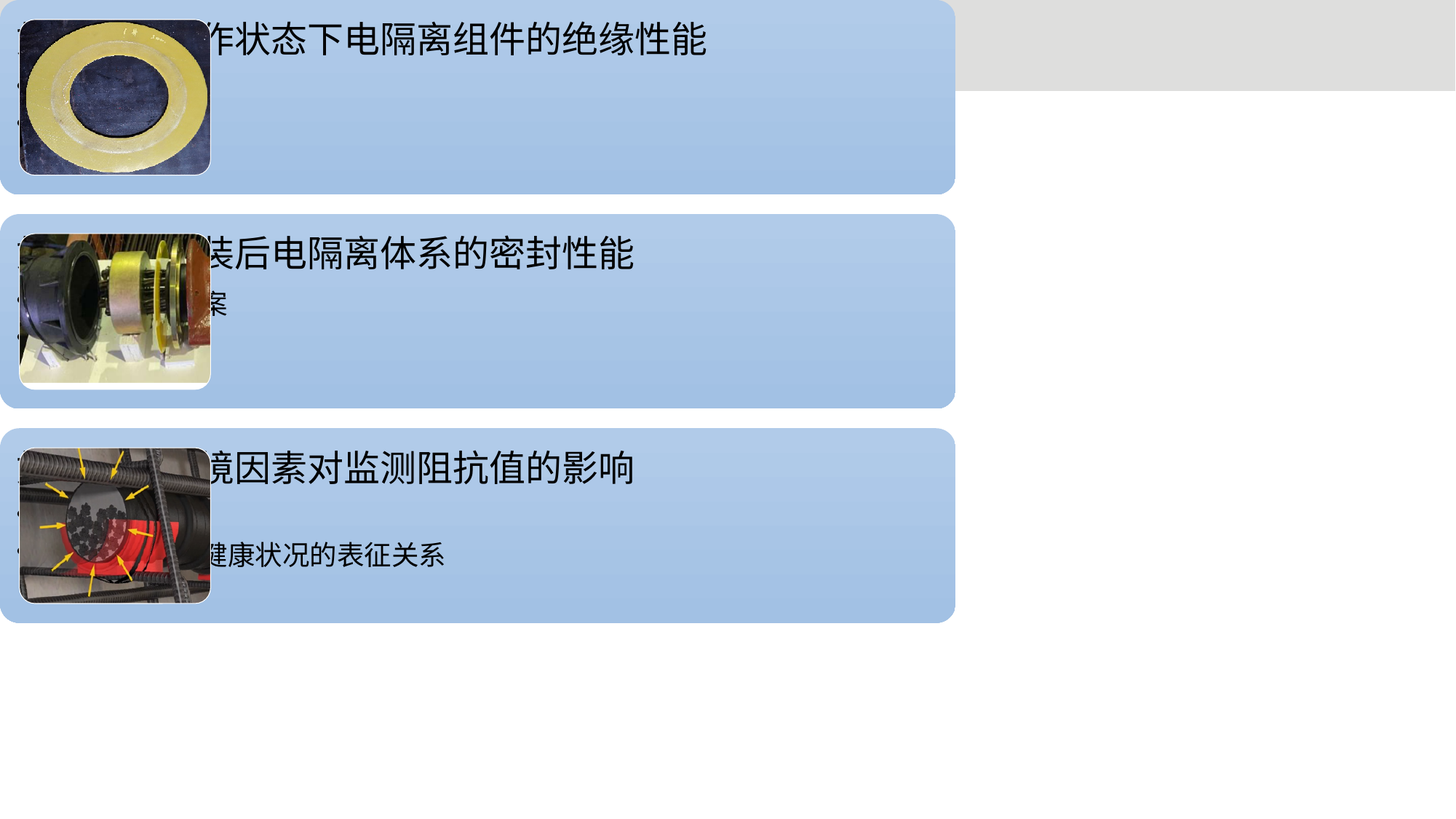

研究内容
拟解决的关键问题
如何保证工作状态下电隔离组件的绝缘性能
合适的材料
结构的改进
如何保证组装后电隔离体系的密封性能
合适的密封方案
结构的改进
如何减小环境因素对监测阻抗值的影响
数据的分析
阻抗值和结构健康状况的表征关系